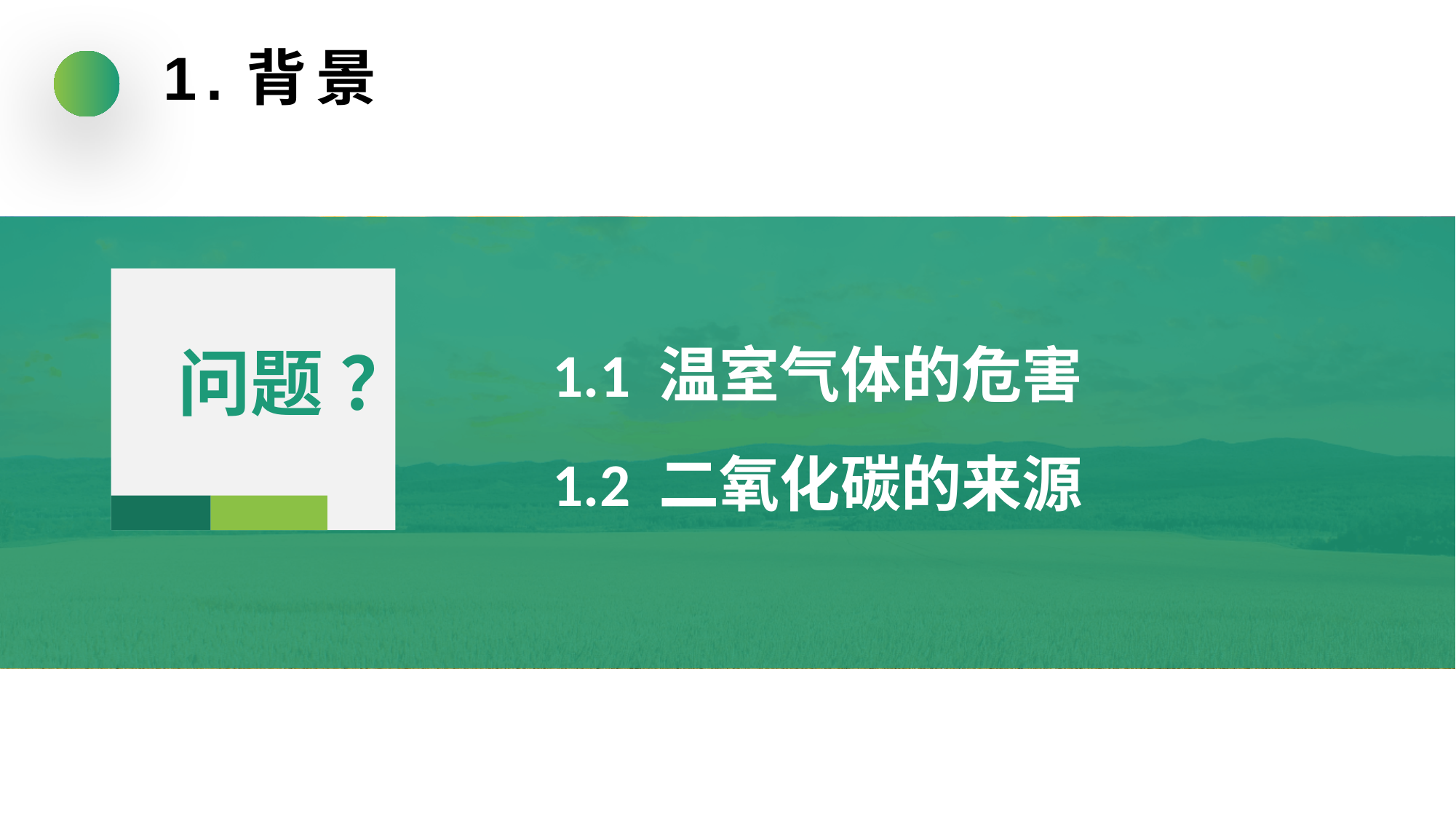

1.背景

问题 ？

1.1 温室气体的危害
1.2 二氧化碳的来源